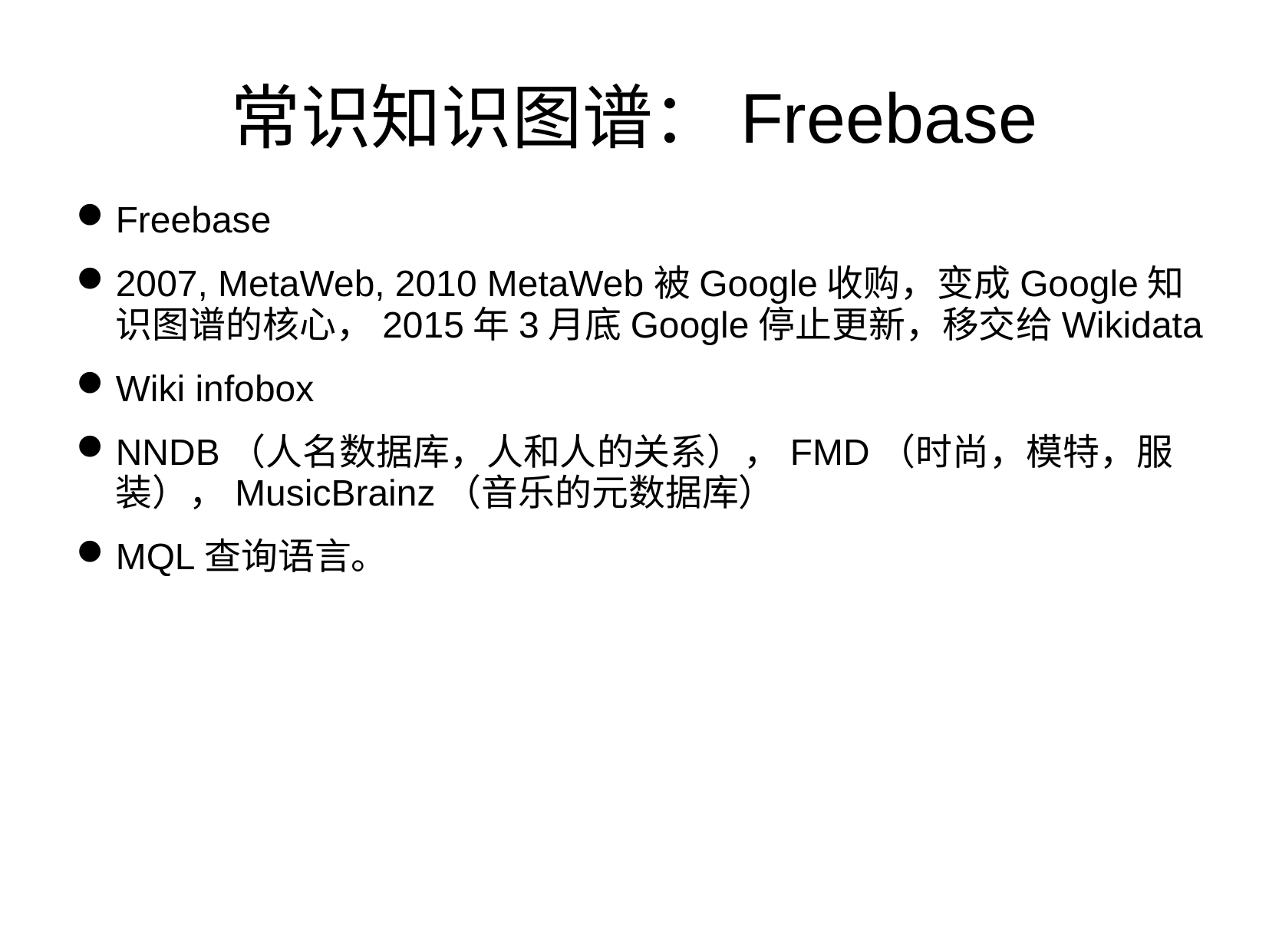

常识知识图谱：Freebase
Freebase
2007, MetaWeb, 2010 MetaWeb被Google收购，变成Google知识图谱的核心，2015年3月底Google停止更新，移交给Wikidata
Wiki infobox
NNDB（人名数据库，人和人的关系），FMD（时尚，模特，服装），MusicBrainz（音乐的元数据库）
MQL查询语言。